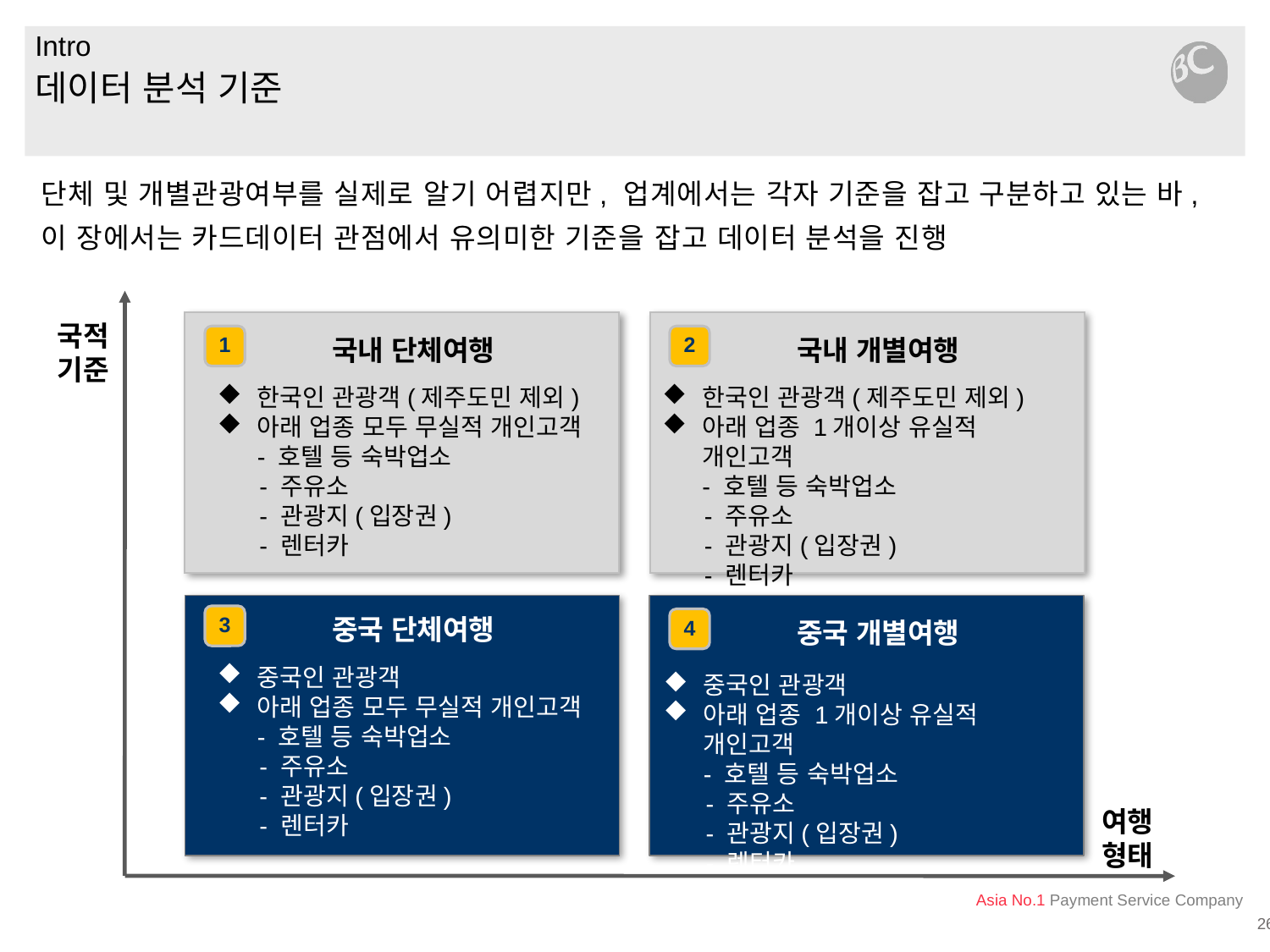

# Intro
데이터 분석 기준
단체 및 개별관광여부를 실제로 알기 어렵지만, 업계에서는 각자 기준을 잡고 구분하고 있는 바,
이 장에서는 카드데이터 관점에서 유의미한 기준을 잡고 데이터 분석을 진행
국적
기준

1
국내 단체여행
2
국내 개별여행
한국인 관광객(제주도민 제외)
아래 업종 모두 무실적 개인고객
- 호텔 등 숙박업소
      - 주유소
      - 관광지(입장권)
      - 렌터카
한국인 관광객(제주도민 제외)
아래 업종 1개이상 유실적 개인고객
- 호텔 등 숙박업소
      - 주유소
      - 관광지(입장권)
      - 렌터카

3
중국 단체여행
4
중국 개별여행
중국인 관광객
아래 업종 모두 무실적 개인고객
- 호텔 등 숙박업소
      - 주유소
      - 관광지(입장권)
      - 렌터카
중국인 관광객
아래 업종 1개이상 유실적 개인고객
- 호텔 등 숙박업소
      - 주유소
      - 관광지(입장권)
      - 렌터카
여행
형태